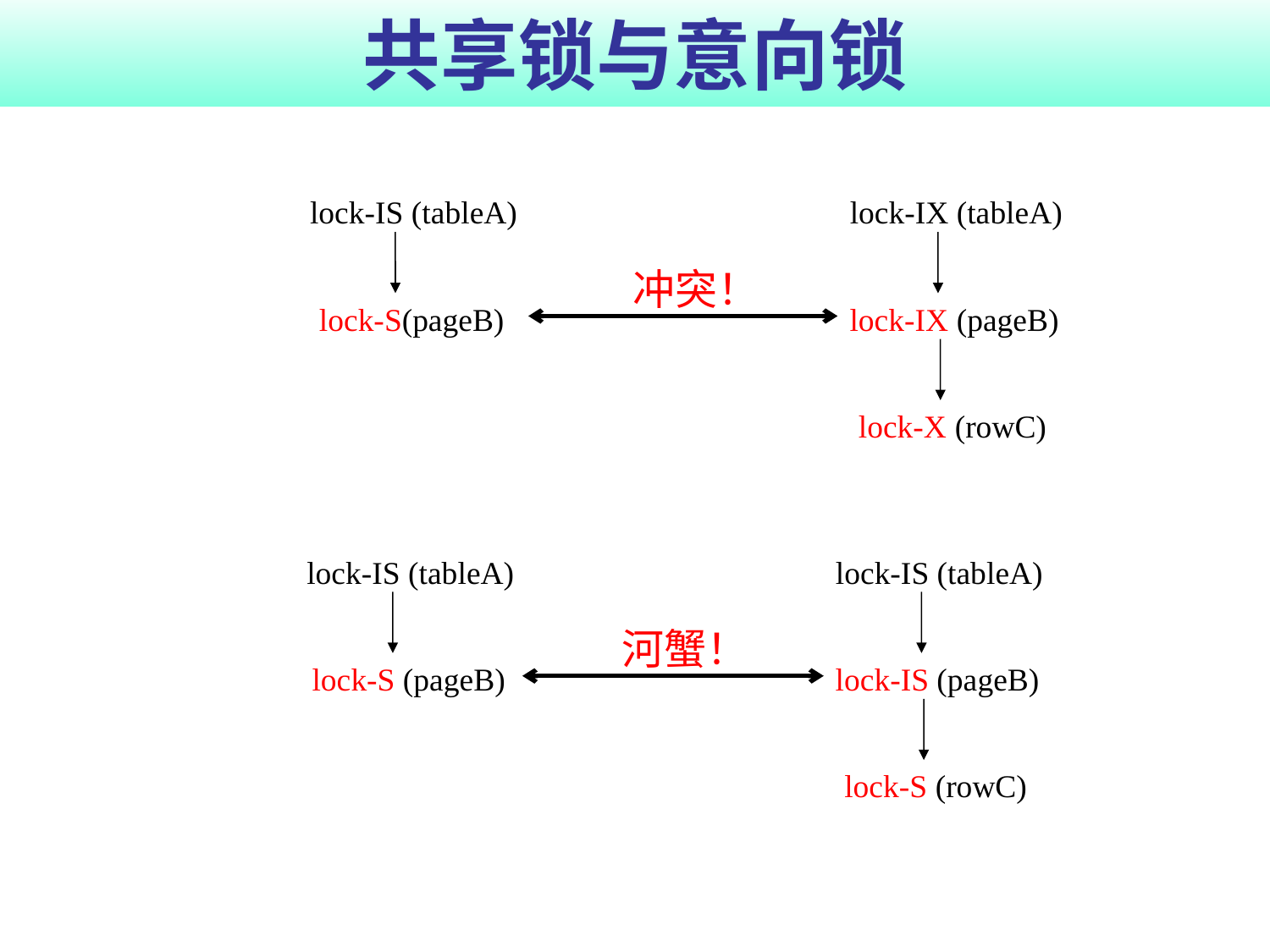

# 共享锁与意向锁
lock-IS (tableA)

lock-S(pageB)
lock-IX (tableA)

lock-IX (pageB)

lock-X (rowC)
冲突！
lock-IS (tableA)

lock-S (pageB)
lock-IS (tableA)

lock-IS (pageB)

lock-S (rowC)
河蟹！